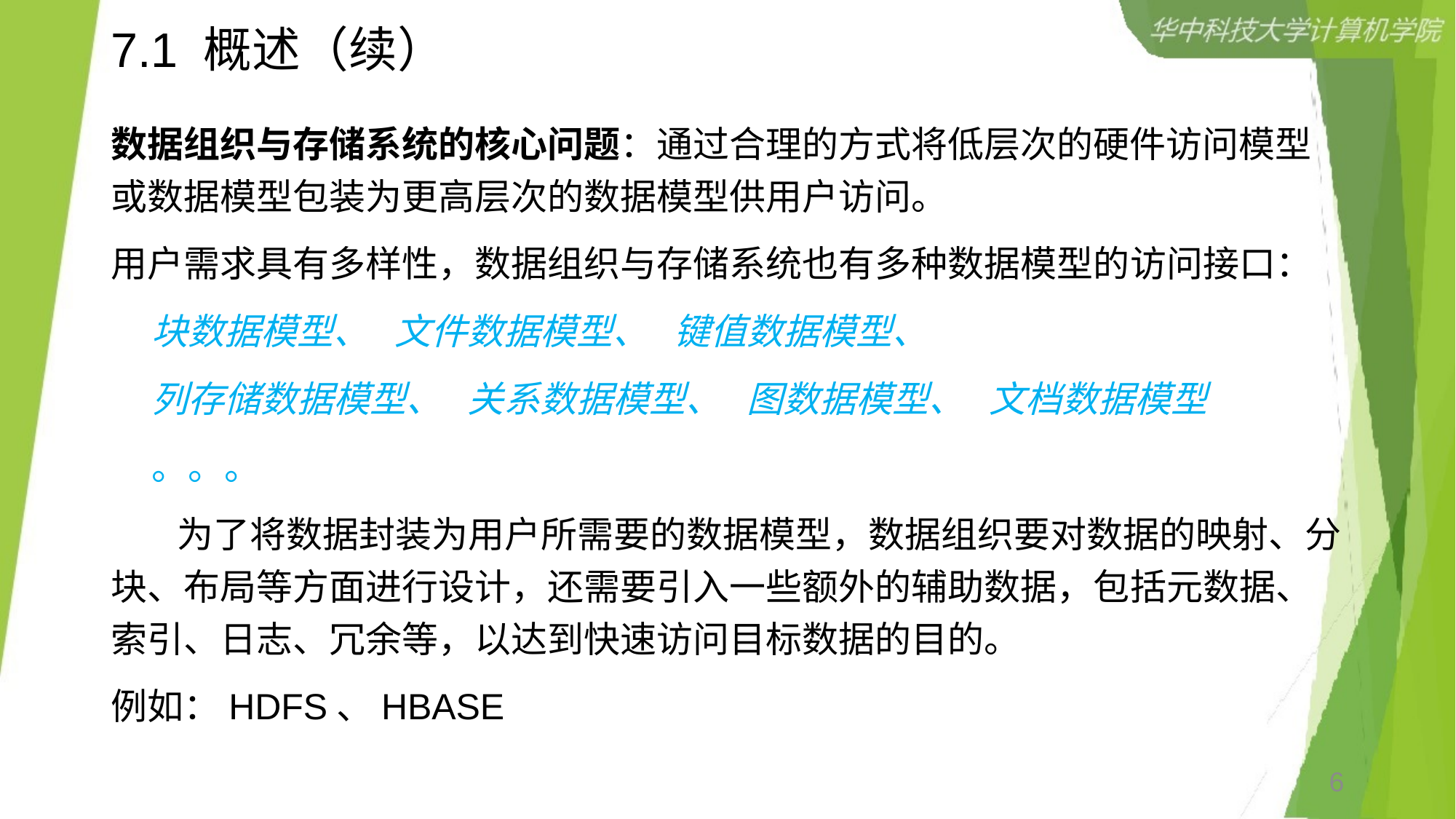

# 7.1 概述（续）
数据组织与存储系统的核心问题：通过合理的方式将低层次的硬件访问模型或数据模型包装为更高层次的数据模型供用户访问。
用户需求具有多样性，数据组织与存储系统也有多种数据模型的访问接口：
块数据模型、   文件数据模型、   键值数据模型、
列存储数据模型、   关系数据模型、   图数据模型、   文档数据模型
。。。
       为了将数据封装为用户所需要的数据模型，数据组织要对数据的映射、分块、布局等方面进行设计，还需要引入一些额外的辅助数据，包括元数据、索引、日志、冗余等，以达到快速访问目标数据的目的。
例如：HDFS、HBASE
6